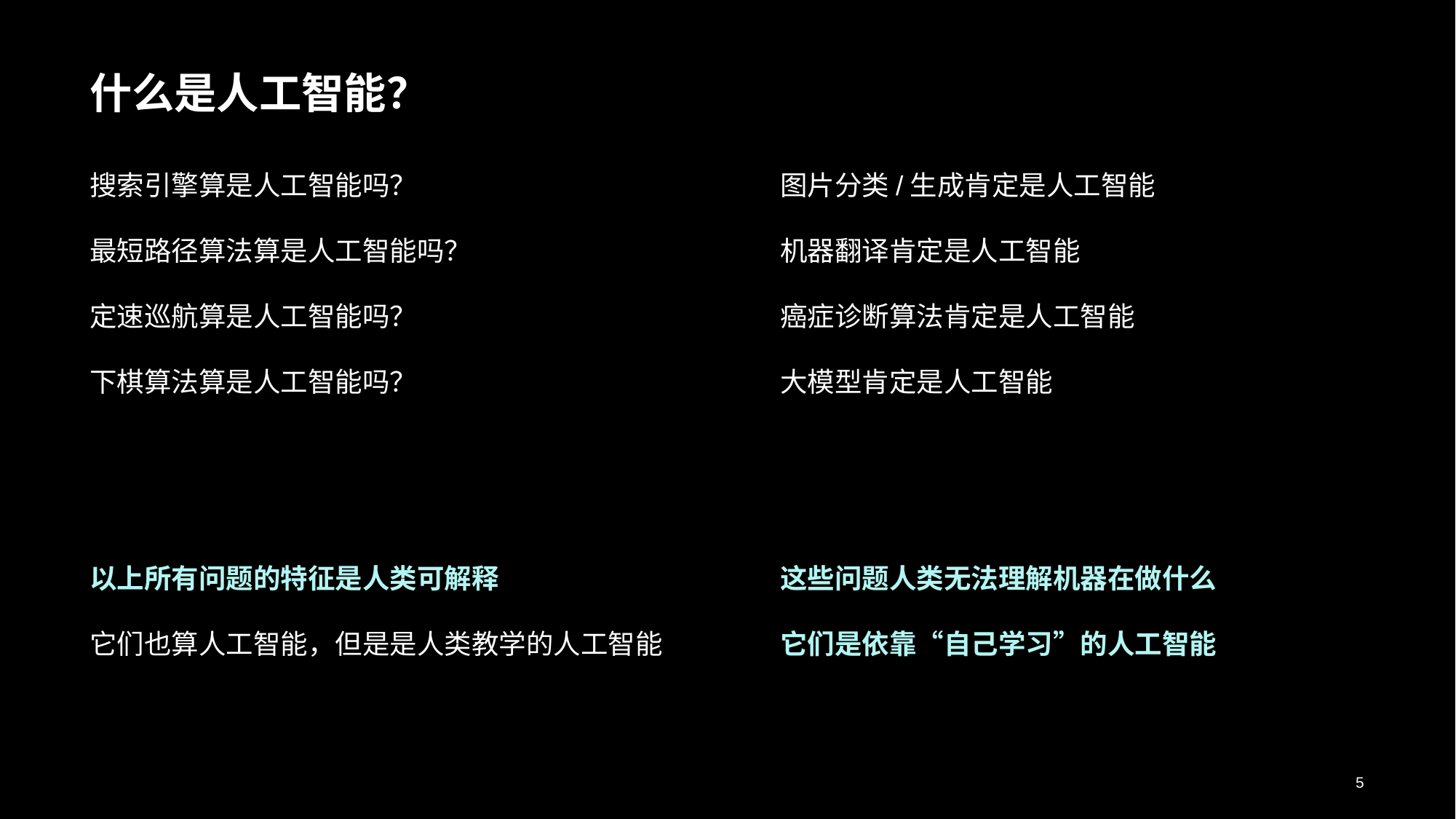

# 什么是人工智能？
搜索引擎算是人工智能吗？

最短路径算法算是人工智能吗？

定速巡航算是人工智能吗？

下棋算法算是人工智能吗？

以上所有问题的特征是人类可解释

它们也算人工智能，但是是人类教学的人工智能
图片分类/生成肯定是人工智能

机器翻译肯定是人工智能

癌症诊断算法肯定是人工智能

大模型肯定是人工智能

这些问题人类无法理解机器在做什么

它们是依靠“自己学习”的人工智能
5